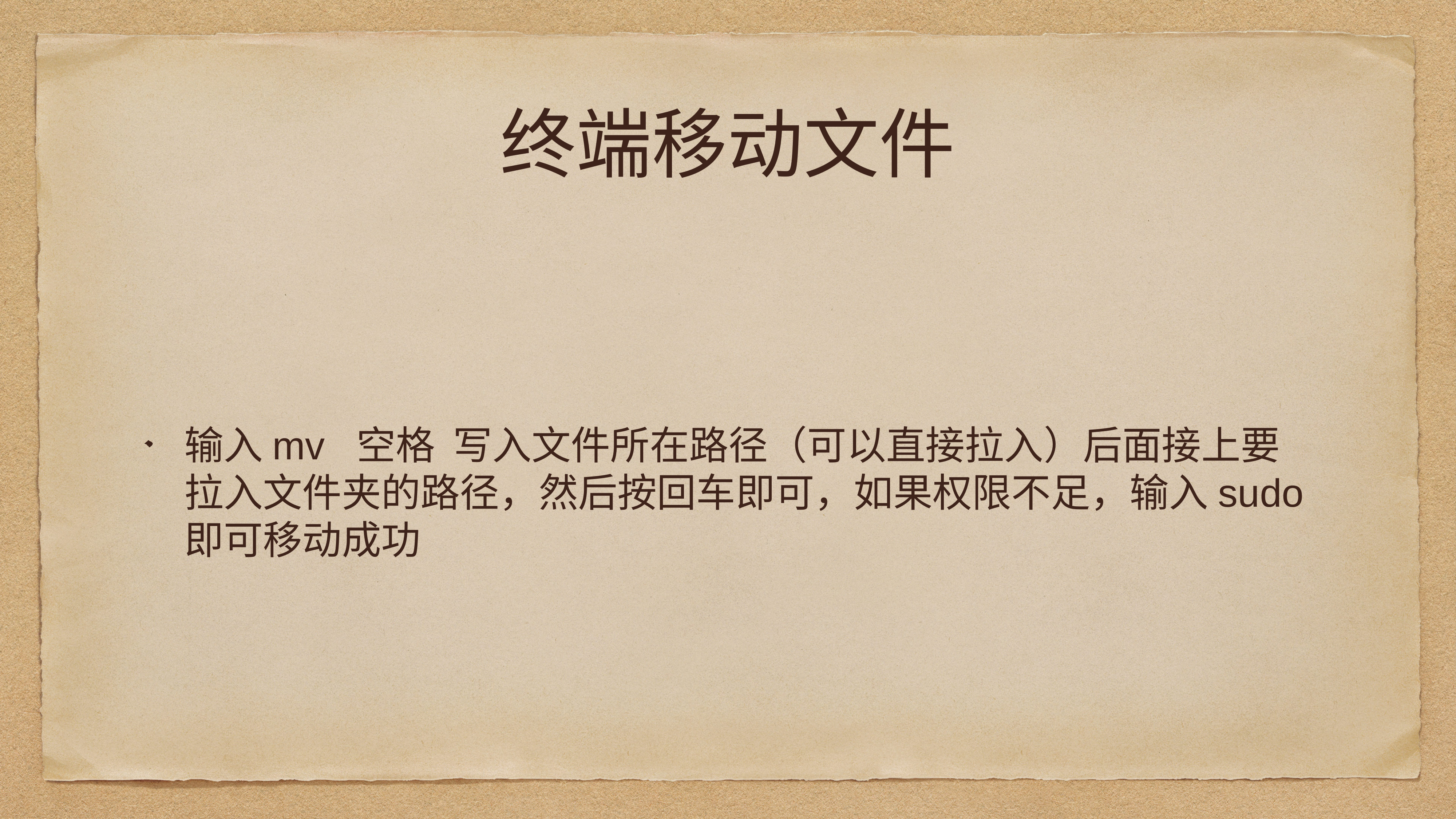

# 终端移动文件
输入mv  空格  写入文件所在路径（可以直接拉入）后面接上要拉入文件夹的路径，然后按回车即可，如果权限不足，输入sudo即可移动成功